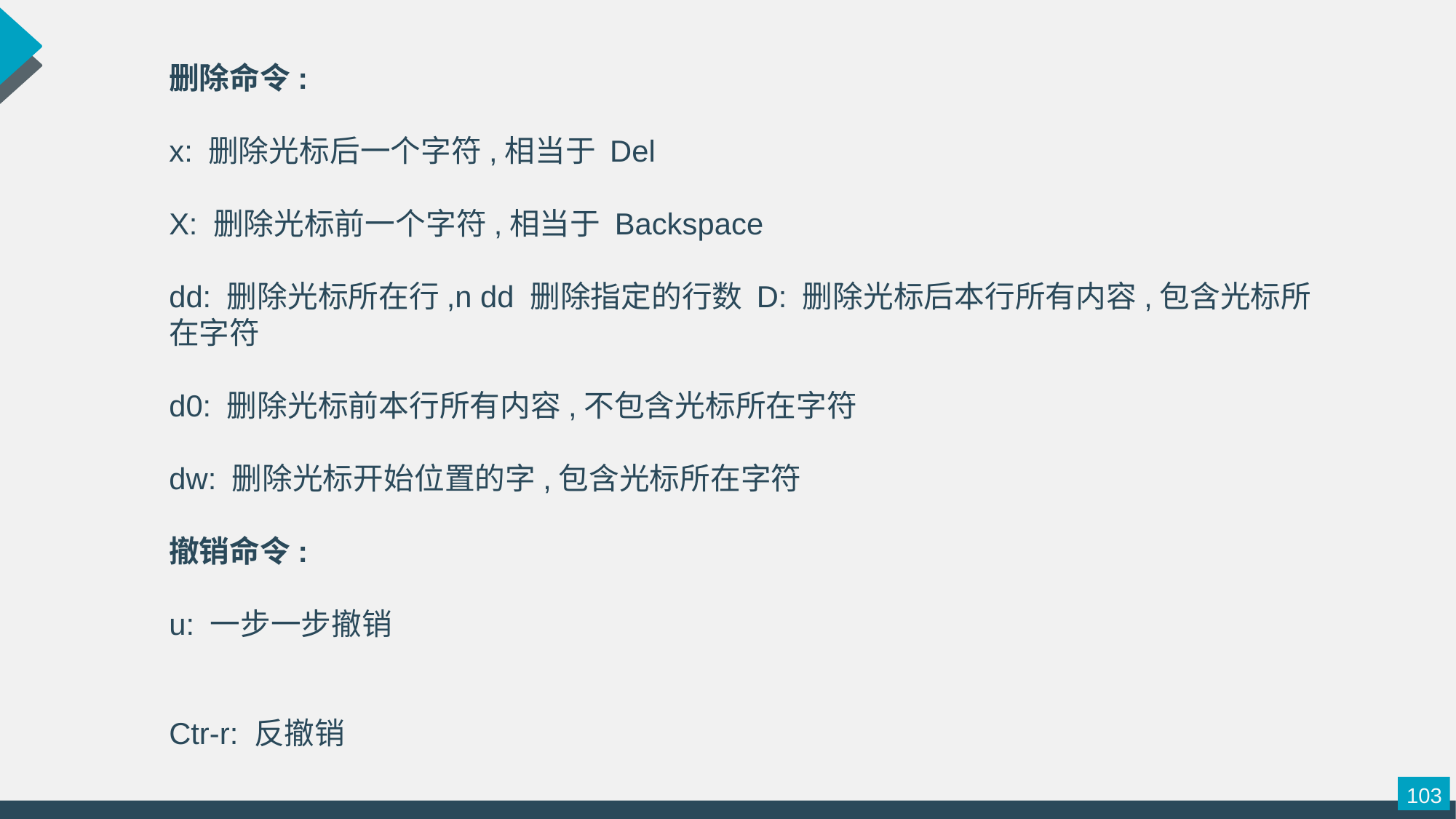

删除命令:

x: 删除光标后一个字符,相当于 Del

X: 删除光标前一个字符,相当于 Backspace

dd: 删除光标所在行,n dd 删除指定的行数 D: 删除光标后本行所有内容,包含光标所在字符

d0: 删除光标前本行所有内容,不包含光标所在字符

dw: 删除光标开始位置的字,包含光标所在字符

撤销命令:

u: 一步一步撤销

Ctr-r: 反撤销